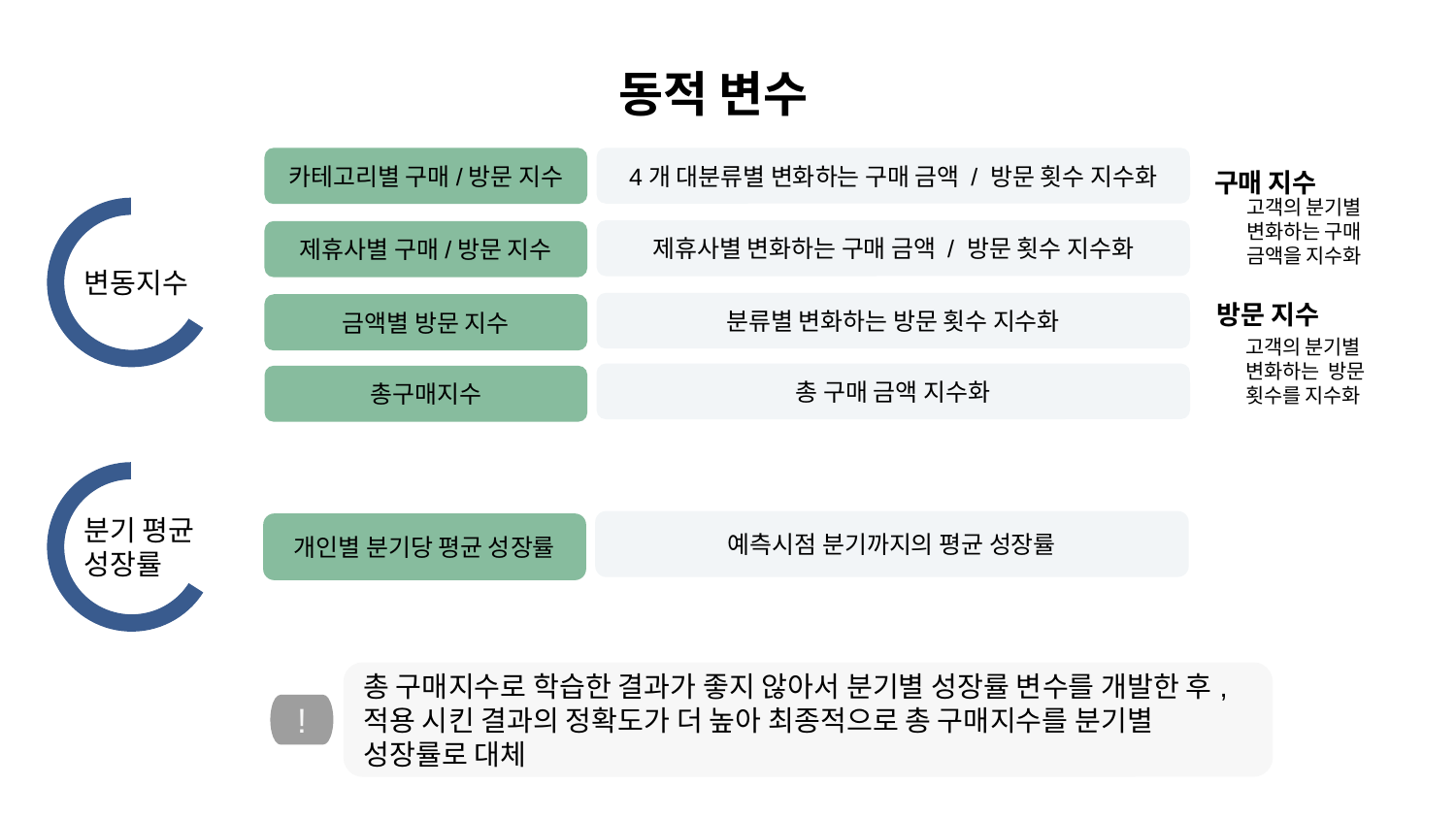

# 동적 변수
카테고리별 구매/방문 지수
4개 대분류별 변화하는 구매 금액 / 방문 횟수 지수화
구매 지수
고객의 분기별 변화하는 구매 금액을 지수화

제휴사별 변화하는 구매 금액 / 방문 횟수 지수화
제휴사별 구매/방문 지수
변동지수
방문 지수
분류별 변화하는 방문 횟수 지수화
금액별 방문 지수
고객의 분기별 변화하는  방문 횟수를 지수화
총 구매 금액 지수화
총구매지수

분기 평균 성장률
예측시점 분기까지의 평균 성장률
개인별 분기당 평균 성장률
총 구매지수로 학습한 결과가 좋지 않아서 분기별 성장률 변수를 개발한 후,
적용 시킨 결과의 정확도가 더 높아 최종적으로 총 구매지수를 분기별 성장률로 대체
!